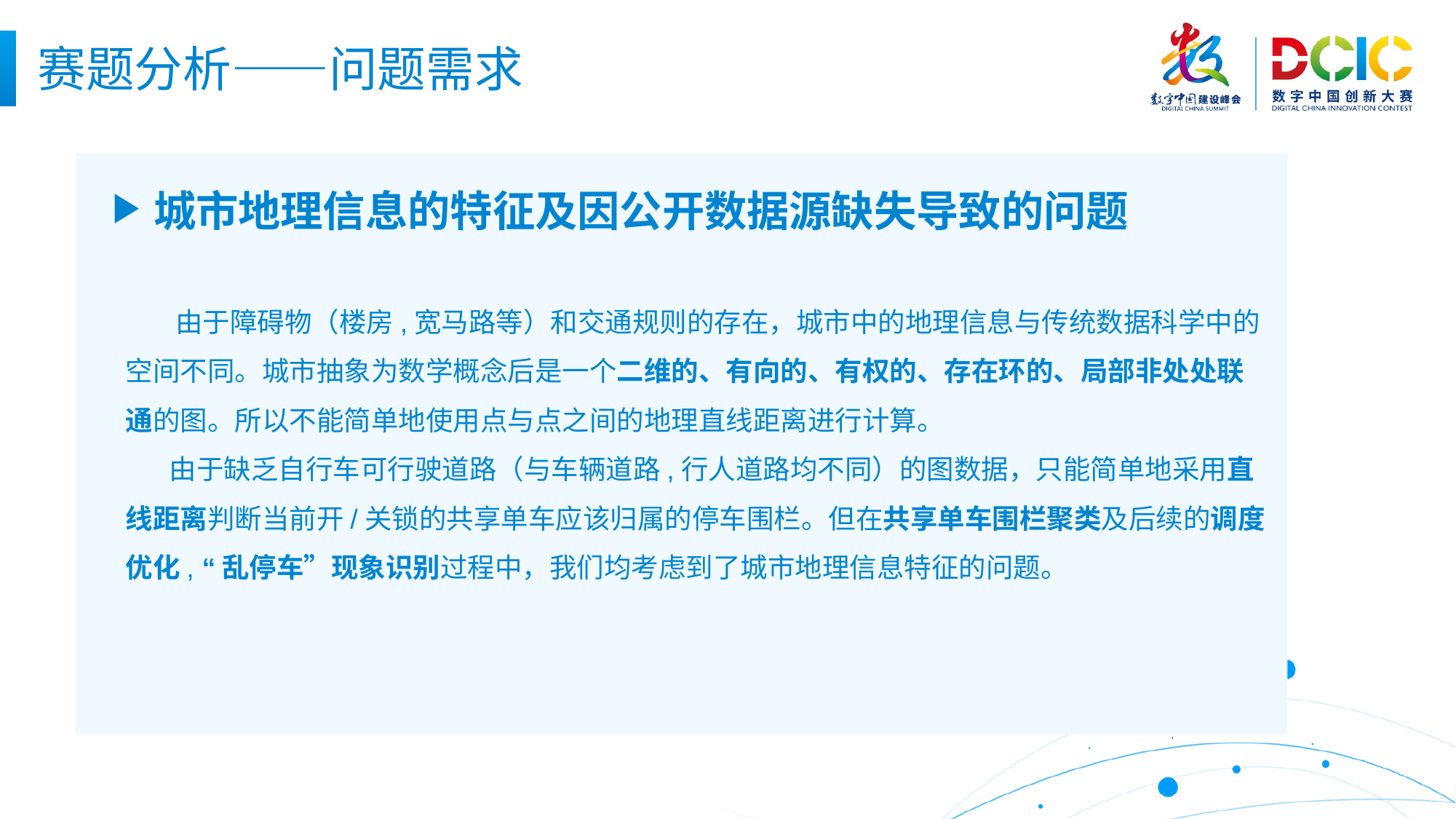

赛题分析——问题需求

 城市地理信息的特征及因公开数据源缺失导致的问题

       由于障碍物（楼房,宽马路等）和交通规则的存在，城市中的地理信息与传统数据科学中的空间不同。城市抽象为数学概念后是一个二维的、有向的、有权的、存在环的、局部非处处联通的图。所以不能简单地使用点与点之间的地理直线距离进行计算。
      由于缺乏自行车可行驶道路（与车辆道路,行人道路均不同）的图数据，只能简单地采用直线距离判断当前开/关锁的共享单车应该归属的停车围栏。但在共享单车围栏聚类及后续的调度优化, “乱停车”现象识别过程中，我们均考虑到了城市地理信息特征的问题。